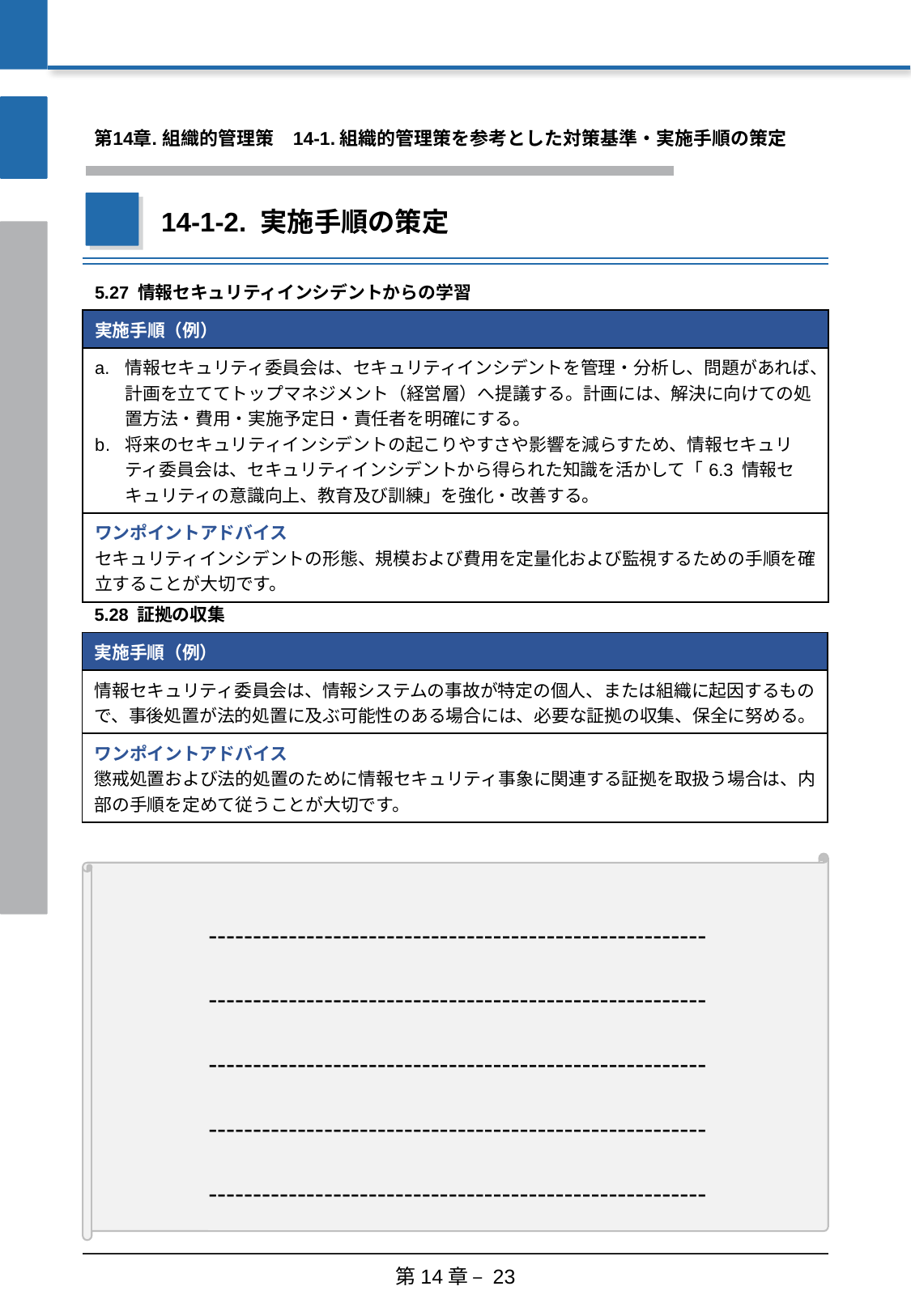

第14章. 組織的管理策
　14-1. 組織的管理策を参考とした対策基準・実施手順の策定
14-1-2. 実施手順の策定
| 5.27 情報セキュリティインシデントからの学習 |
| --- |
| 実施手順（例） |
| 情報セキュリティ委員会は、セキュリティインシデントを管理・分析し、問題があれば、計画を立ててトップマネジメント（経営層）へ提議する。計画には、解決に向けての処置方法・費用・実施予定日・責任者を明確にする。 将来のセキュリティインシデントの起こりやすさや影響を減らすため、情報セキュリティ委員会は、セキュリティインシデントから得られた知識を活かして「6.3 情報セキュリティの意識向上、教育及び訓練」を強化・改善する。 |
| ワンポイントアドバイス セキュリティインシデントの形態、規模および費用を定量化および監視するための手順を確立することが大切です。 |
| 5.28 証拠の収集 |
| --- |
| 実施手順（例） |
| 情報セキュリティ委員会は、情報システムの事故が特定の個人、または組織に起因するもので、事後処置が法的処置に及ぶ可能性のある場合には、必要な証拠の収集、保全に努める。 |
| ワンポイントアドバイス 懲戒処置および法的処置のために情報セキュリティ事象に関連する証拠を取扱う場合は、内部の手順を定めて従うことが大切です。 |

--------------------------------------------------------

--------------------------------------------------------

--------------------------------------------------------

--------------------------------------------------------

--------------------------------------------------------
第14章 – 23